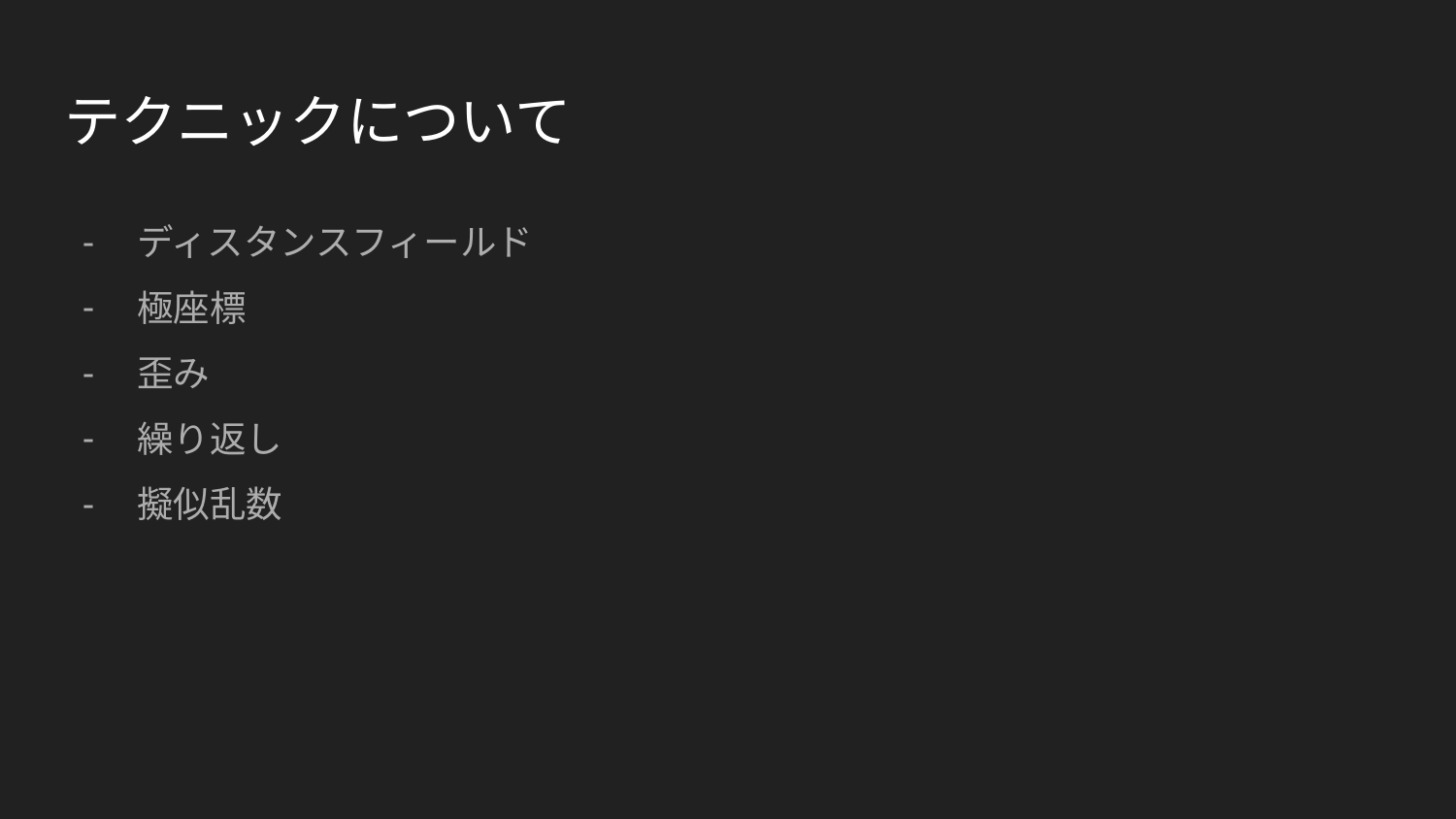

# テクニックについて
ディスタンスフィールド
極座標
歪み
繰り返し
擬似乱数